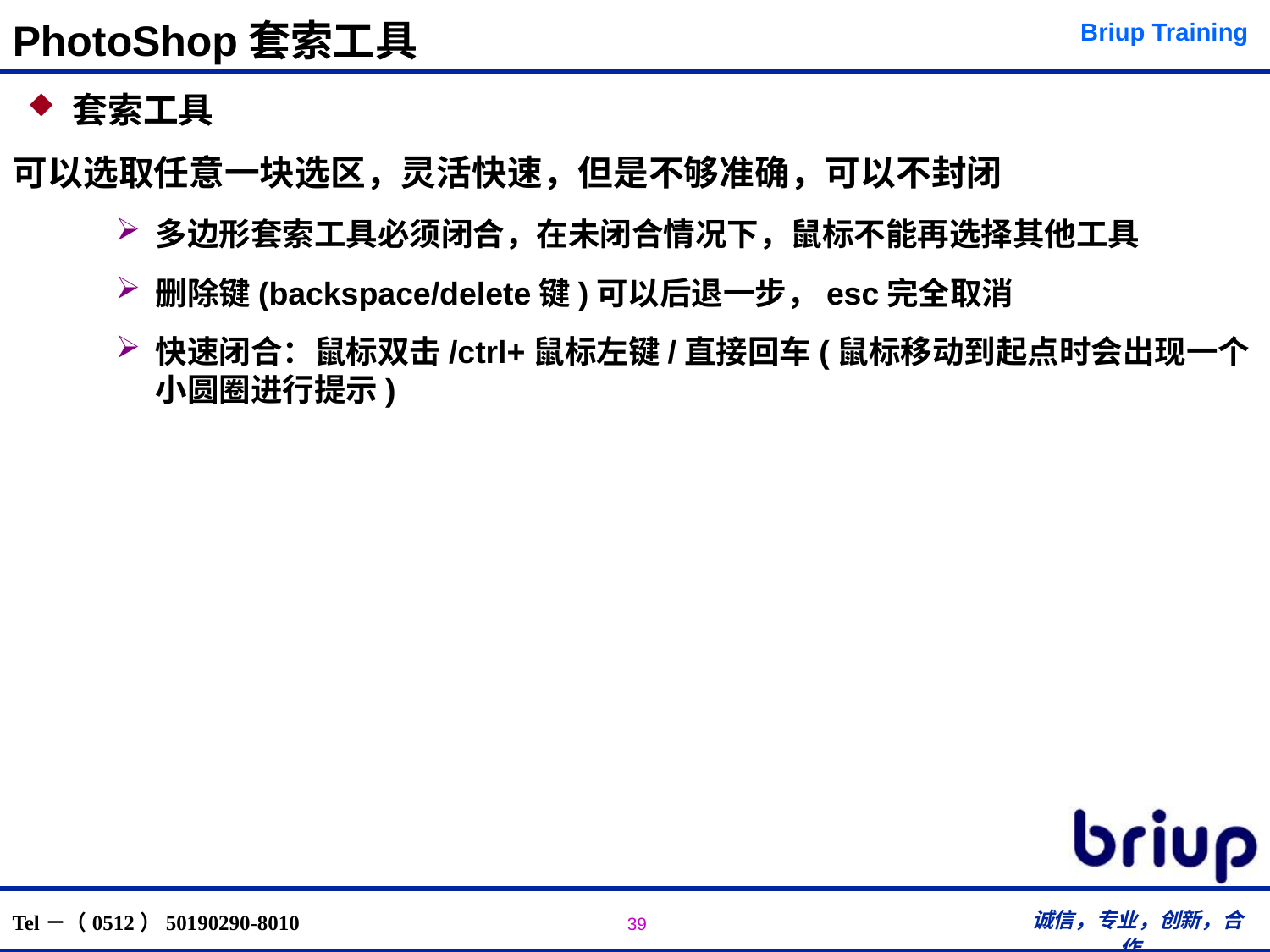

# PhotoShop套索工具
套索工具
可以选取任意一块选区，灵活快速，但是不够准确，可以不封闭
多边形套索工具必须闭合，在未闭合情况下，鼠标不能再选择其他工具
删除键(backspace/delete键)可以后退一步，esc完全取消
快速闭合：鼠标双击/ctrl+鼠标左键/直接回车(鼠标移动到起点时会出现一个小圆圈进行提示)